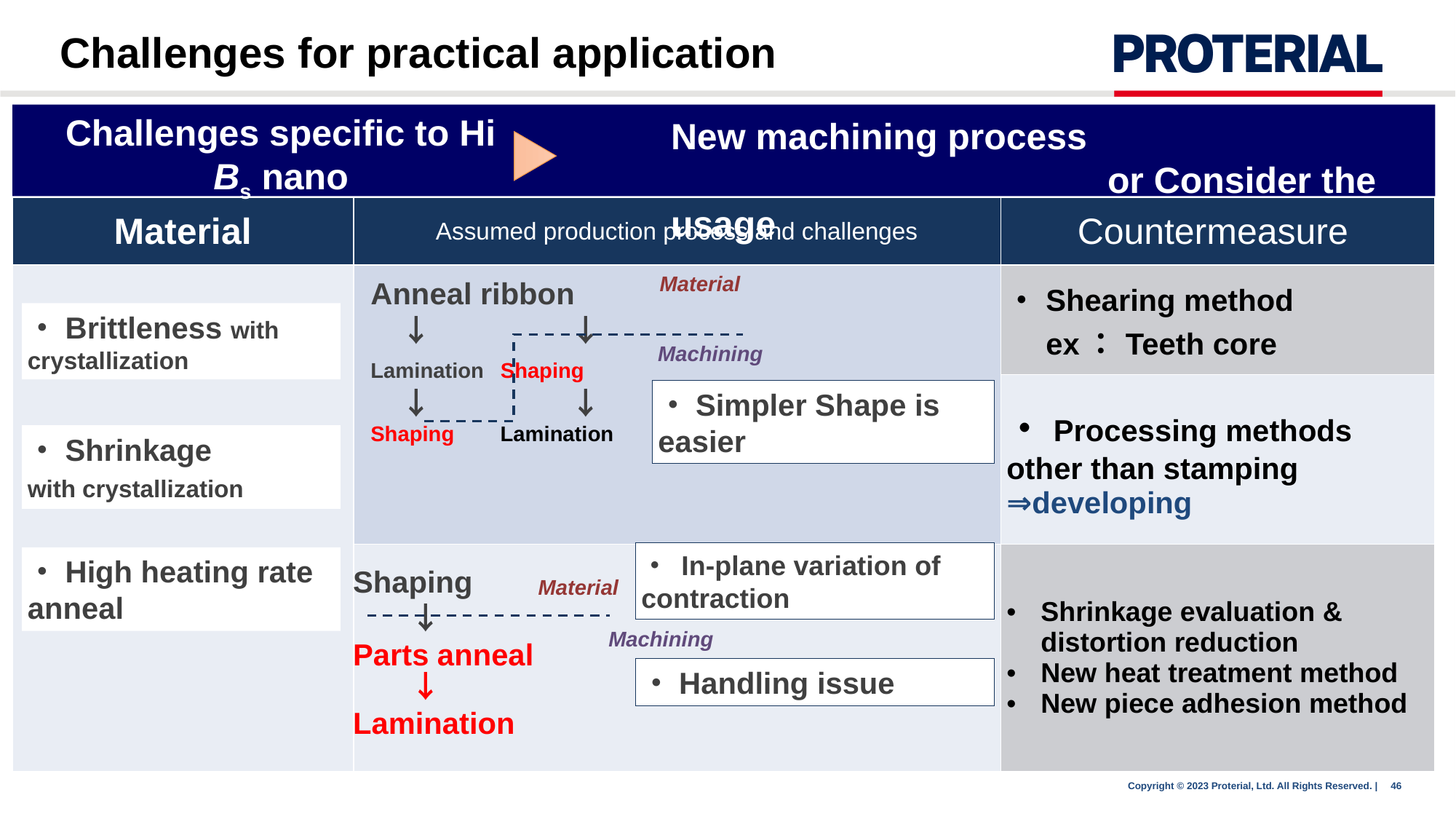

# Challenges for practical application

Challenges specific to Hi Bs nano
New machining process
				or Consider the usage

| Material | Assumed production process and challenges | Countermeasure |
| --- | --- | --- |
|  |  | ・Shearing method 　ex：Teeth core |
|  |  | ・Processing methods other than stamping ⇒developing |
|  |  | Shrinkage evaluation & distortion reduction New heat treatment method New piece adhesion method |
Material
Anneal ribbon
　↓　　　       ↓
Lamination  Shaping
　↓　　　       ↓
Shaping　   Lamination
・Brittleness with crystallization

Machining
・Simpler Shape is easier
・Shrinkage
with crystallization
・ In-plane variation of contraction
・High heating rate anneal
Shaping
　    ↓
Parts anneal
　    ↓
Lamination
Material
Machining
・Handling issue